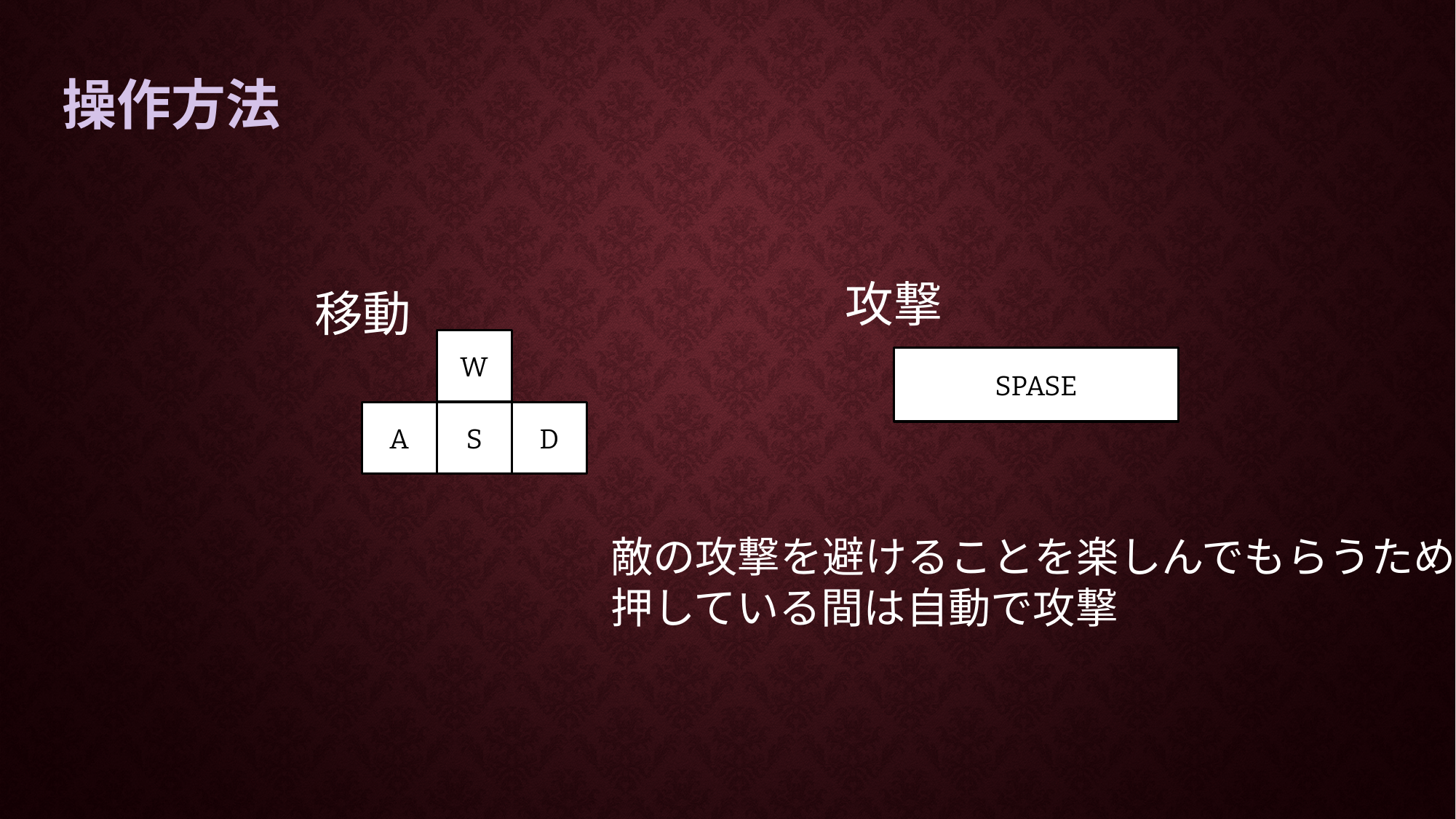

# 操作方法
攻撃
移動
W
SPASE
A
S
D
敵の攻撃を避けることを楽しんでもらうため
押している間は自動で攻撃